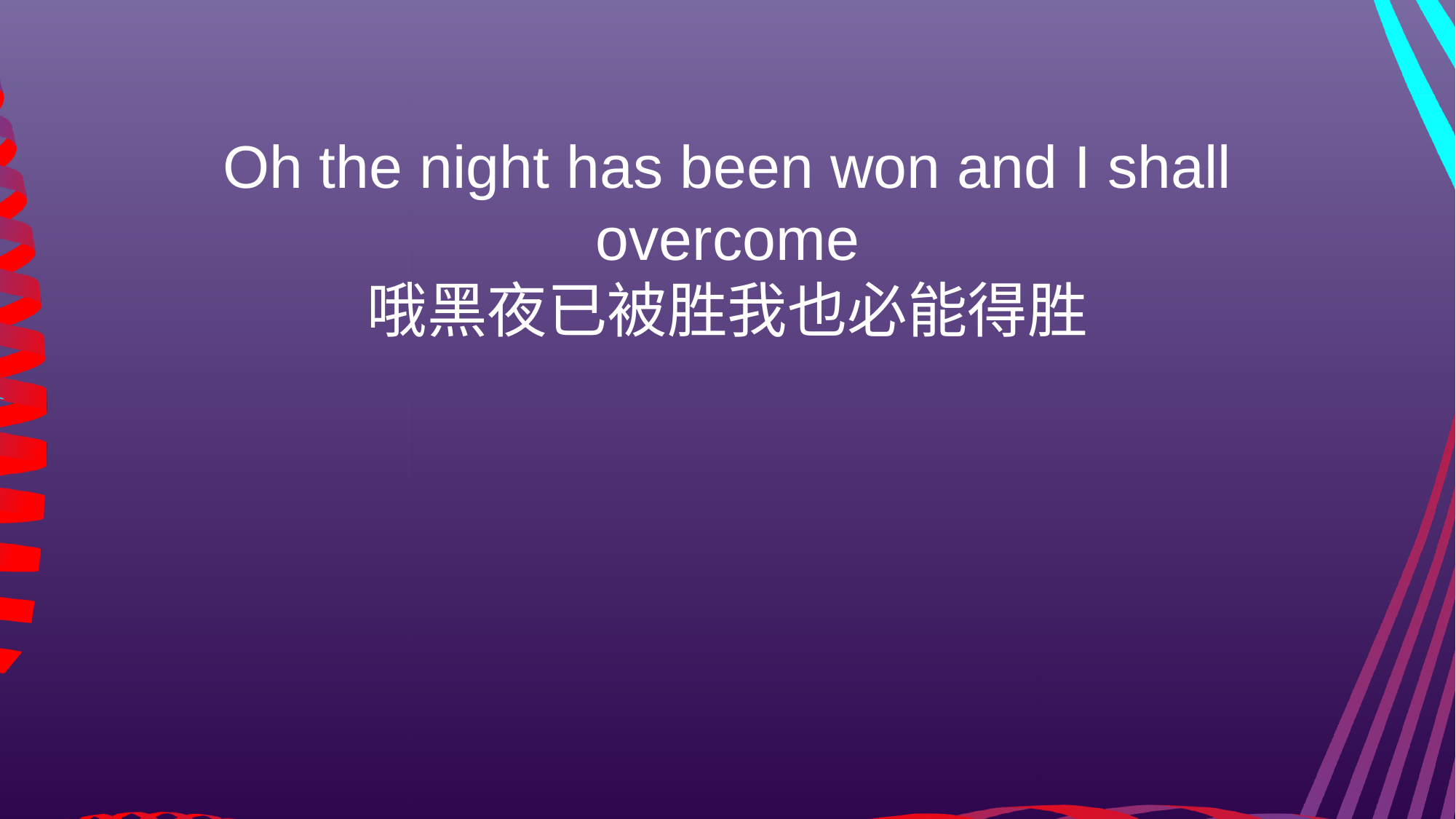

Oh the night has been won and I shall overcome
哦黑夜已被胜我也必能得胜